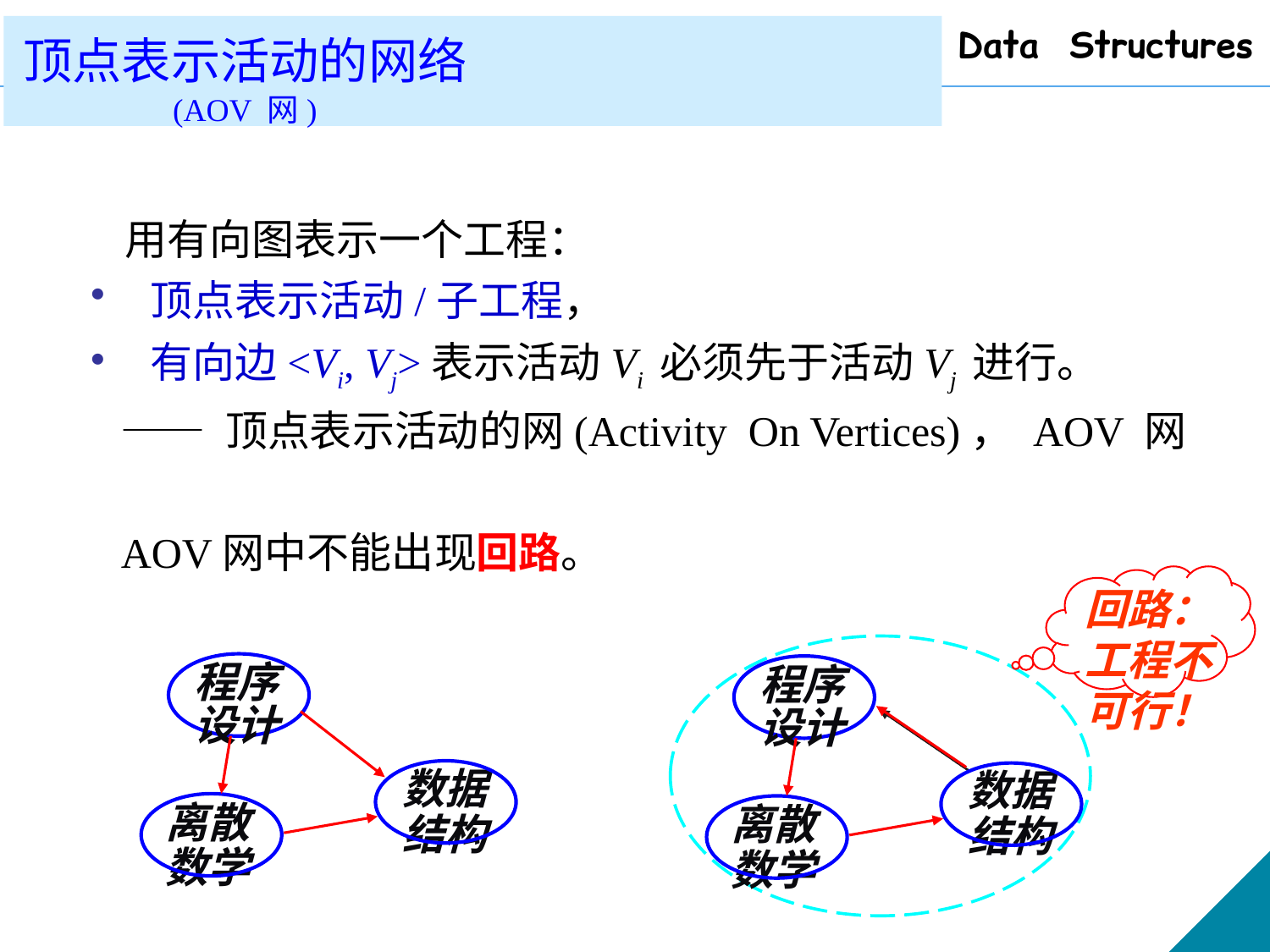

# 顶点表示活动的网络 (AOV 网)
      用有向图表示一个工程：
  顶点表示活动/子工程，
  有向边<Vi, Vj>表示活动Vi 必须先于活动Vj 进行。
—— 顶点表示活动的网(Activity  On Vertices)， AOV 网

AOV网中不能出现回路。

回路：工程不可行！

程序设计

数据
结构

离散数学

程序设计

数据
结构

离散数学